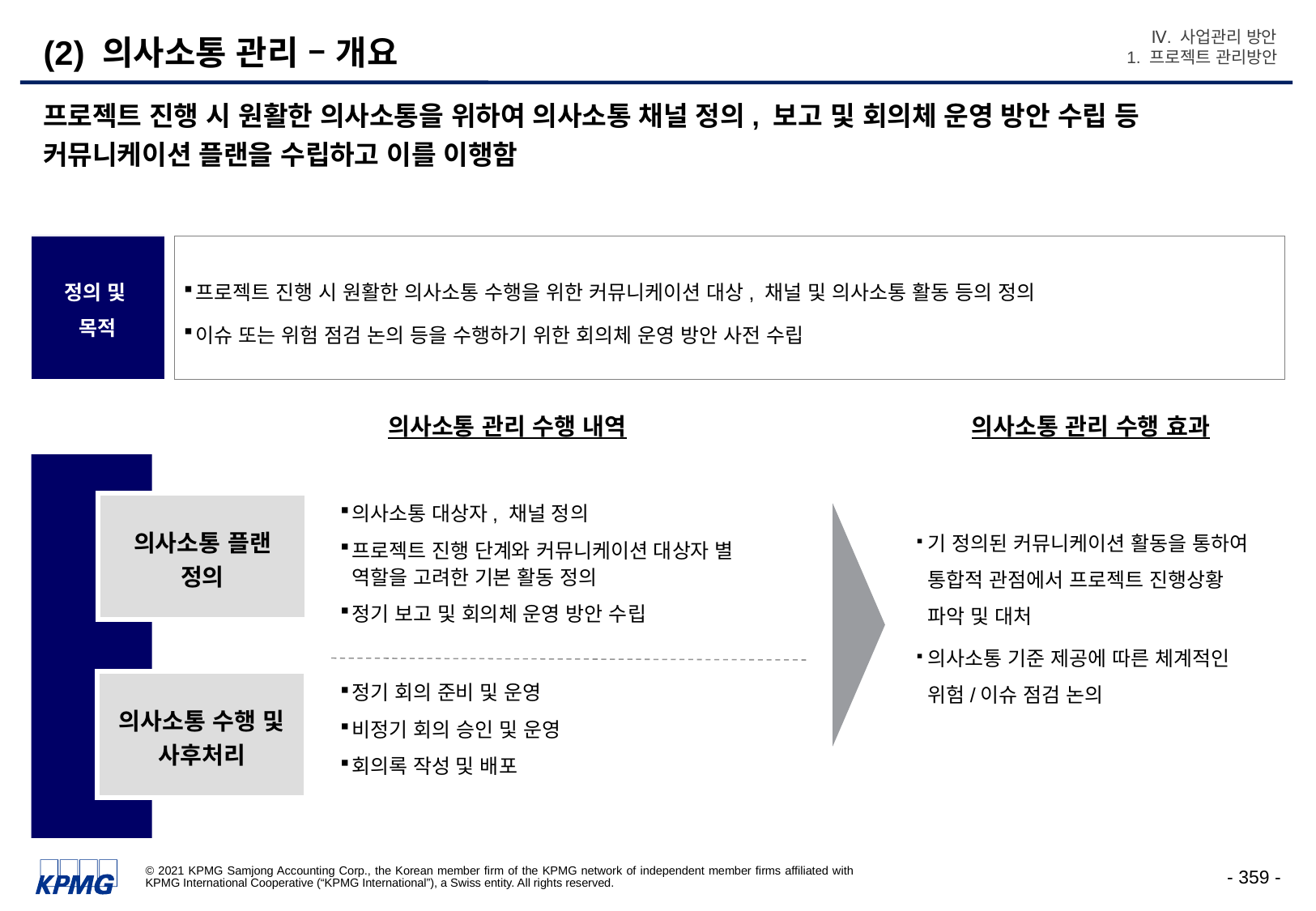

Ⅳ. 사업관리 방안
1. 프로젝트 관리방안
# (2) 의사소통 관리 – 개요
프로젝트 진행 시 원활한 의사소통을 위하여 의사소통 채널 정의, 보고 및 회의체 운영 방안 수립 등 커뮤니케이션 플랜을 수립하고 이를 이행함
정의 및
목적
프로젝트 진행 시 원활한 의사소통 수행을 위한 커뮤니케이션 대상, 채널 및 의사소통 활동 등의 정의
이슈 또는 위험 점검 논의 등을 수행하기 위한 회의체 운영 방안 사전 수립
의사소통 관리 수행 내역
의사소통 관리 수행 효과
기 정의된 커뮤니케이션 활동을 통하여 통합적 관점에서 프로젝트 진행상황 파악 및 대처
의사소통 기준 제공에 따른 체계적인 위험/이슈 점검 논의

의사소통 대상자, 채널 정의
프로젝트 진행 단계와 커뮤니케이션 대상자 별 역할을 고려한 기본 활동 정의
정기 보고 및 회의체 운영 방안 수립
의사소통 플랜 정의

의사소통 수행 및 사후처리
정기 회의 준비 및 운영
비정기 회의 승인 및 운영
회의록 작성 및 배포